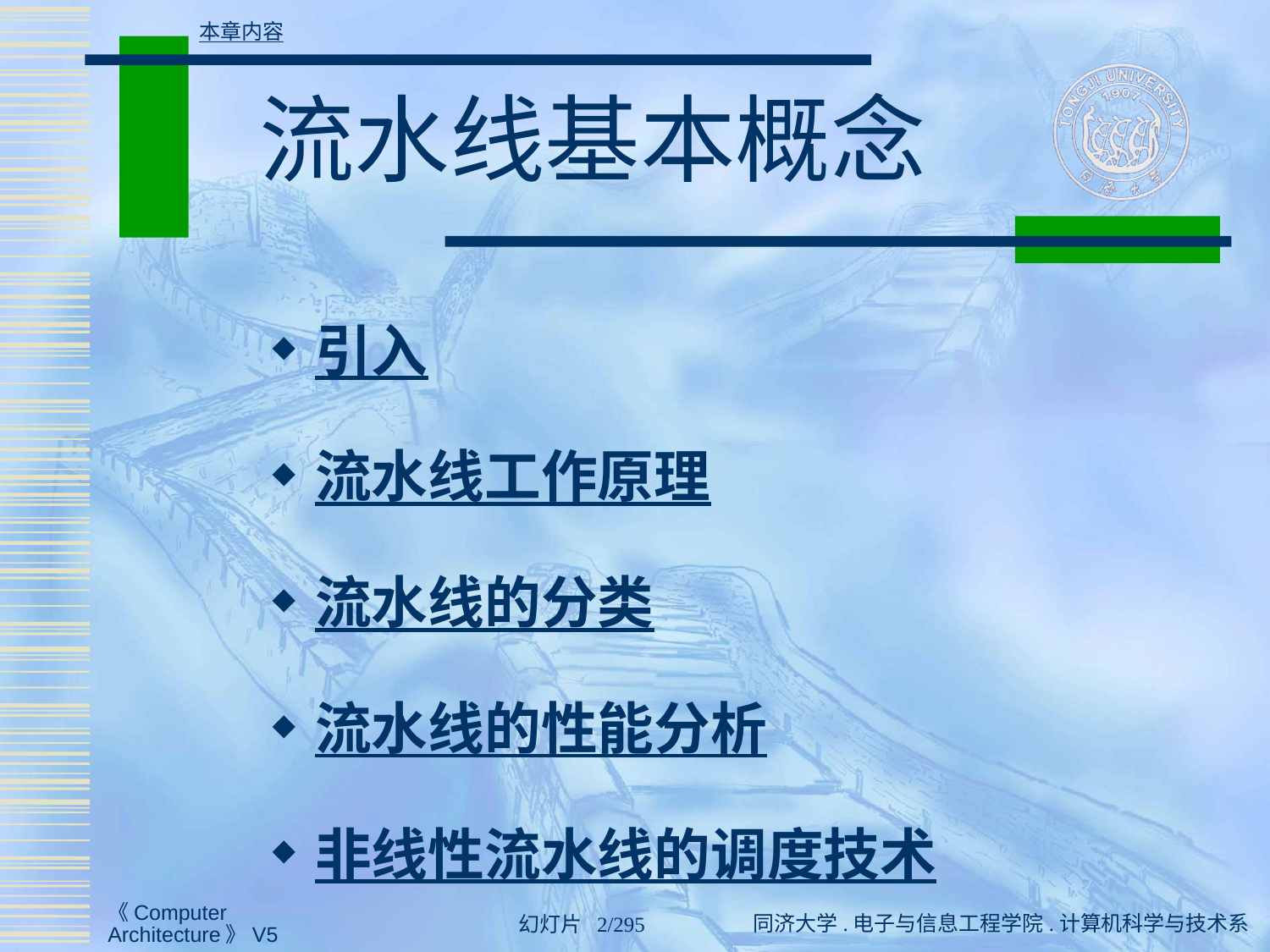

本章内容
# 流水线基本概念
引入
流水线工作原理
流水线的分类
流水线的性能分析
非线性流水线的调度技术